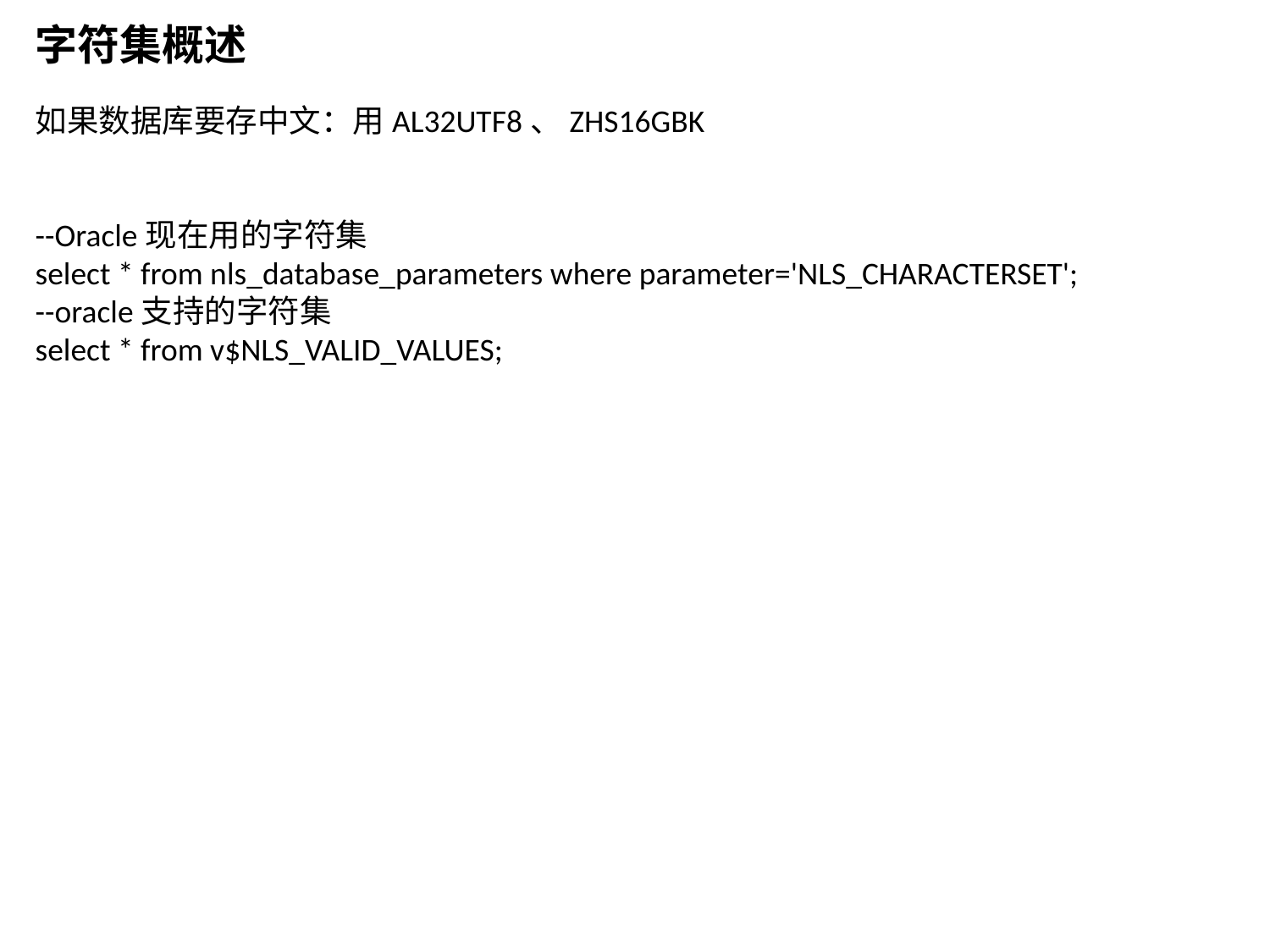

字符集概述
如果数据库要存中文：用AL32UTF8、ZHS16GBK

--Oracle现在用的字符集
select * from nls_database_parameters where parameter='NLS_CHARACTERSET';
--oracle支持的字符集
select * from v$NLS_VALID_VALUES;